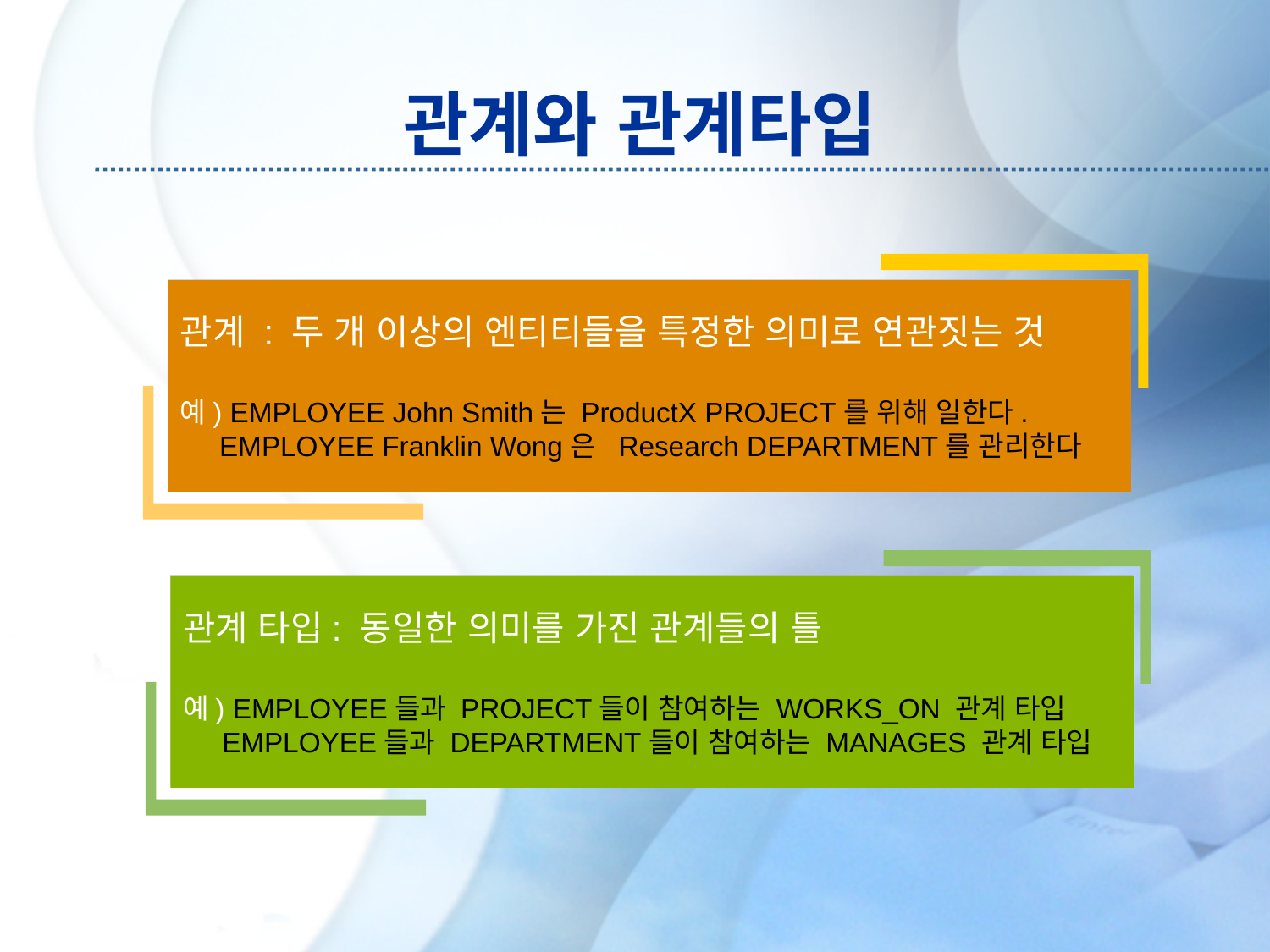

# 관계와 관계타입

관계 : 두 개 이상의 엔티티들을 특정한 의미로 연관짓는 것

예) EMPLOYEE John Smith는 ProductX PROJECT를 위해 일한다.
     EMPLOYEE Franklin Wong은  Research DEPARTMENT를 관리한다

관계 타입: 동일한 의미를 가진 관계들의 틀

예) EMPLOYEE들과 PROJECT들이 참여하는 WORKS_ON 관계 타입
     EMPLOYEE들과 DEPARTMENT들이 참여하는 MANAGES 관계 타입